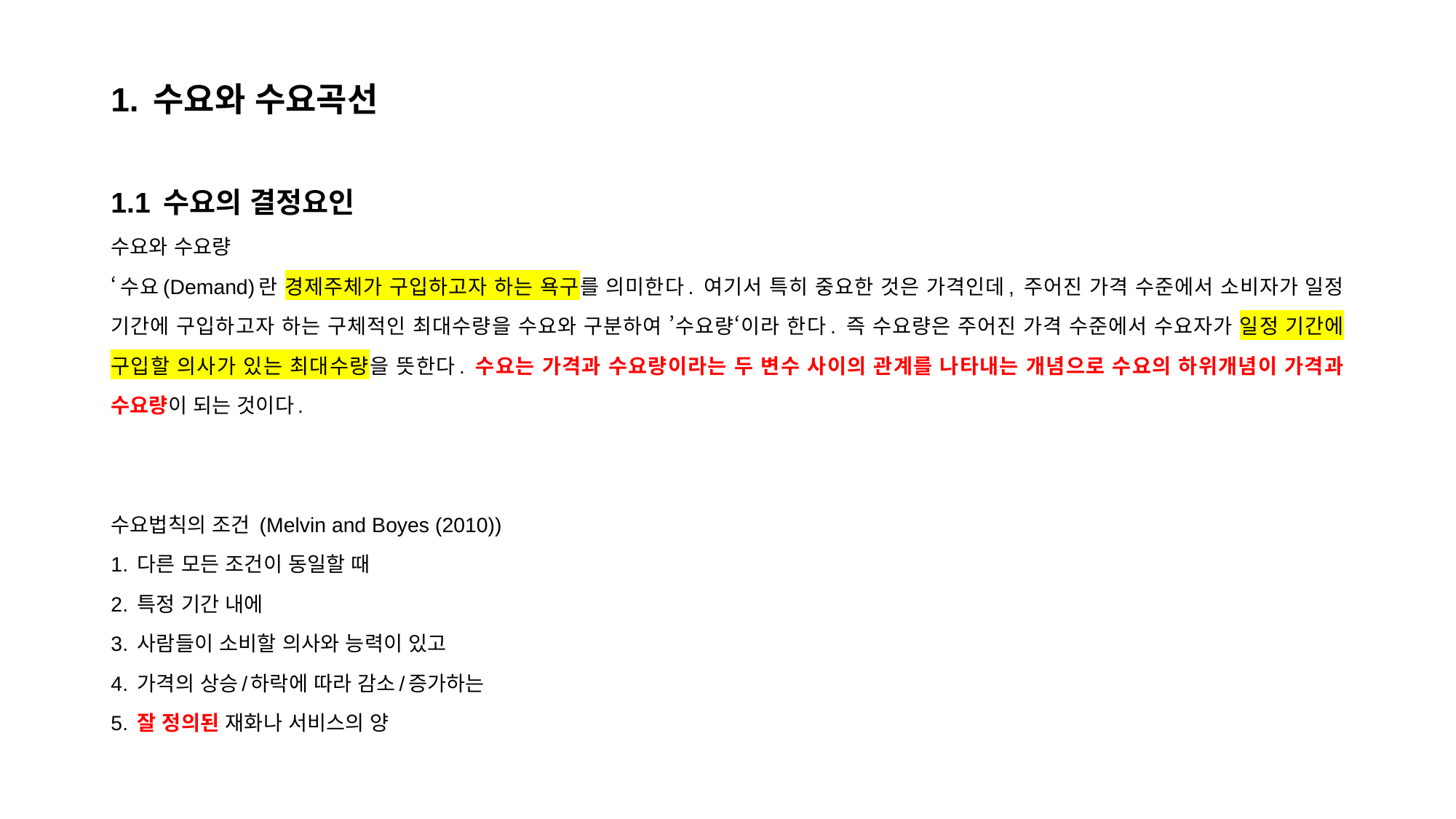

1. 수요와 수요곡선

1.1 수요의 결정요인
수요와 수요량
‘수요(Demand)란 경제주체가 구입하고자 하는 욕구를 의미한다. 여기서 특히 중요한 것은 가격인데, 주어진 가격 수준에서 소비자가 일정 기간에 구입하고자 하는 구체적인 최대수량을 수요와 구분하여 ’수요량‘이라 한다. 즉 수요량은 주어진 가격 수준에서 수요자가 일정 기간에 구입할 의사가 있는 최대수량을 뜻한다. 수요는 가격과 수요량이라는 두 변수 사이의 관계를 나타내는 개념으로 수요의 하위개념이 가격과 수요량이 되는 것이다.

수요법칙의 조건 (Melvin and Boyes (2010))
1. 다른 모든 조건이 동일할 때
2. 특정 기간 내에
3. 사람들이 소비할 의사와 능력이 있고
4. 가격의 상승/하락에 따라 감소/증가하는
5. 잘 정의된 재화나 서비스의 양